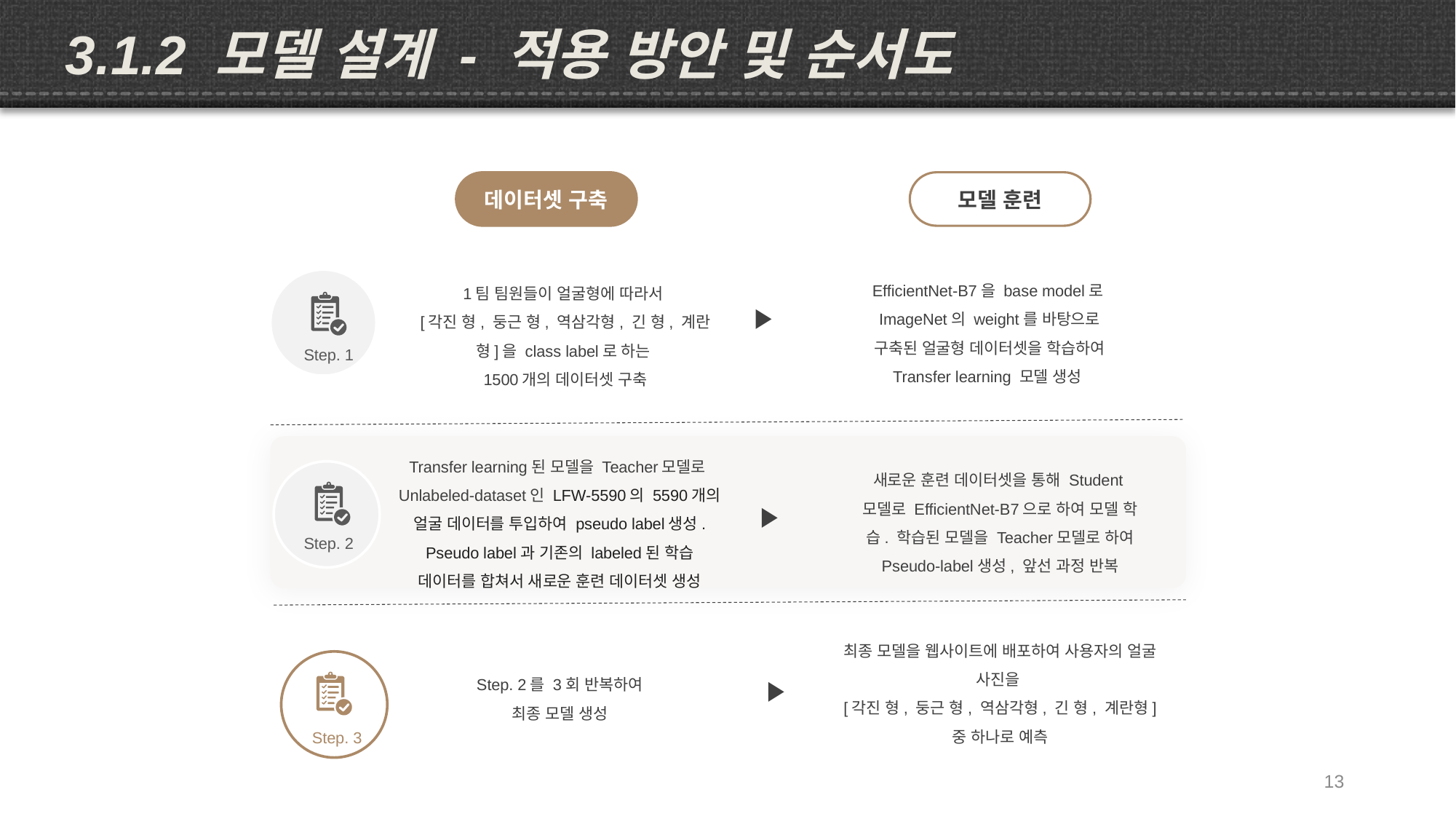

3.1.2 모델 설계 - 적용 방안 및 순서도

데이터셋 구축
모델 훈련
EfficientNet-B7을 base model로ImageNet의 weight를 바탕으로 구축된 얼굴형 데이터셋을 학습하여 Transfer learning 모델 생성
1팀 팀원들이 얼굴형에 따라서
[각진 형, 둥근 형, 역삼각형, 긴 형, 계란형]을 class label로 하는
1500개의 데이터셋 구축

▶
Step. 1

Transfer learning된 모델을 Teacher모델로
Unlabeled-dataset인 LFW-5590의 5590개의 얼굴 데이터를 투입하여 pseudo label생성.
Pseudo label과 기존의 labeled된 학습 데이터를 합쳐서 새로운 훈련 데이터셋 생성
새로운 훈련 데이터셋을 통해 Student모델로 EfficientNet-B7으로 하여 모델 학습. 학습된 모델을 Teacher모델로 하여 Pseudo-label생성, 앞선 과정 반복

▶
Step. 2
최종 모델을 웹사이트에 배포하여 사용자의 얼굴 사진을
[각진 형, 둥근 형, 역삼각형, 긴 형, 계란형] 중 하나로 예측

Step. 2를 3회 반복하여
최종 모델 생성
▶

Step. 3
13